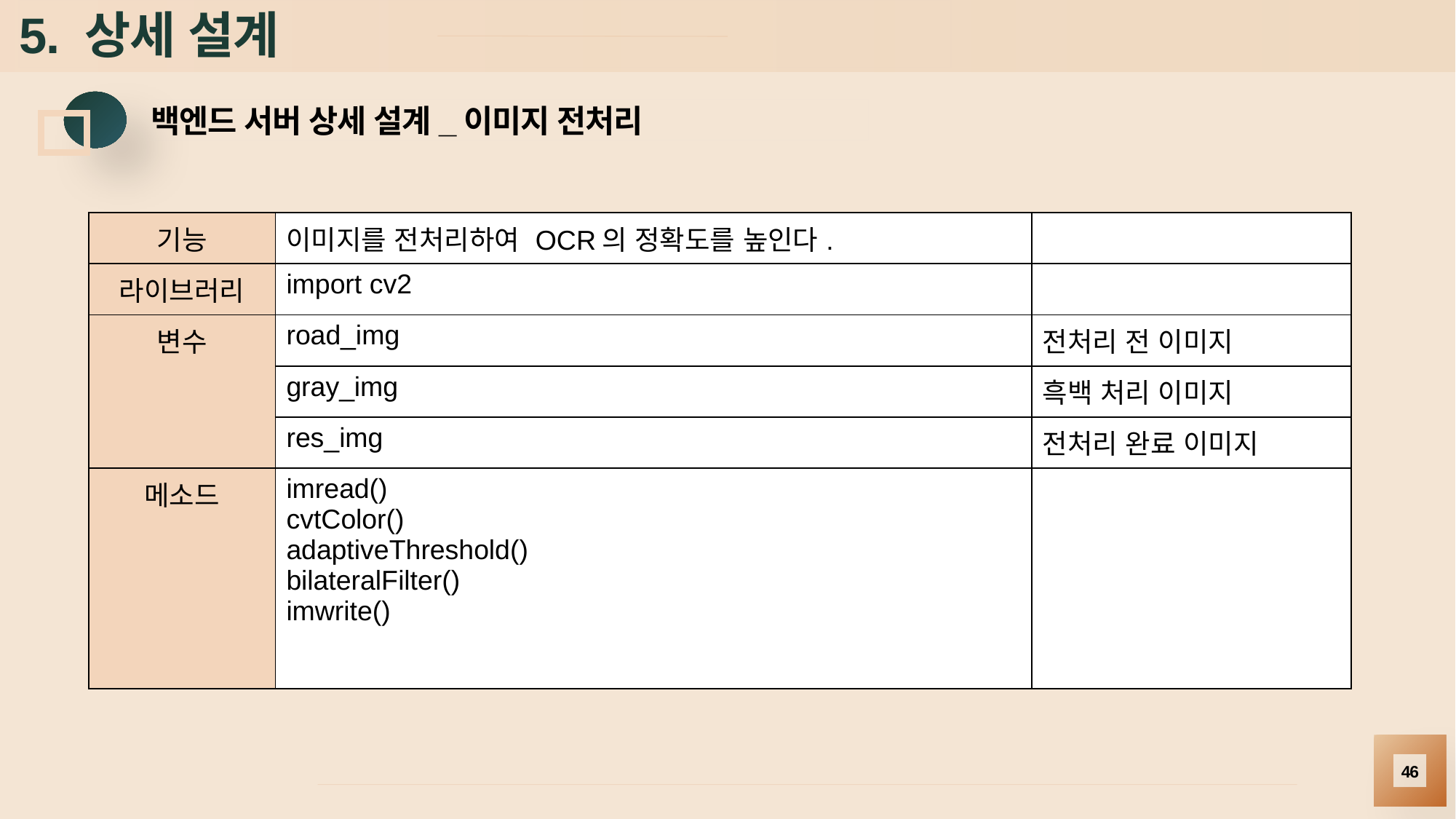

# 5. 상세 설계

백엔드 서버 상세 설계_이미지 전처리

| 기능 | 이미지를 전처리하여 OCR의 정확도를 높인다. |  |
| --- | --- | --- |
| 라이브러리 | import cv2 |  |
| 변수 | road\_img | 전처리 전 이미지 |
|  | gray\_img | 흑백 처리 이미지 |
|  | res\_img | 전처리 완료 이미지 |
| 메소드 | imread() cvtColor() adaptiveThreshold() bilateralFilter() imwrite() |  |
46